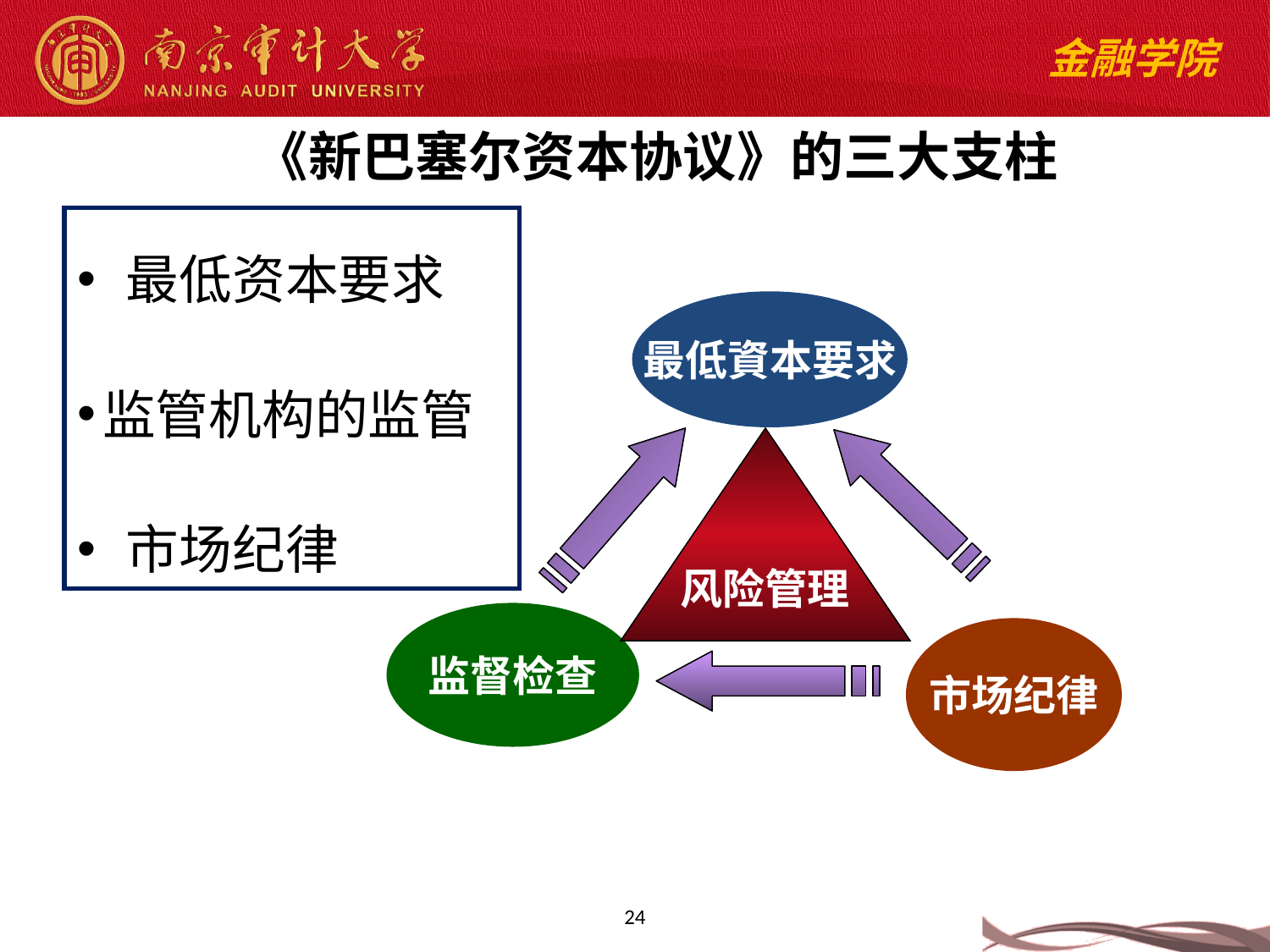

《新巴塞尔资本协议》的三大支柱
 最低资本要求
监管机构的监管
 市场纪律
最低資本要求
风险管理

监督检查
市场纪律

24